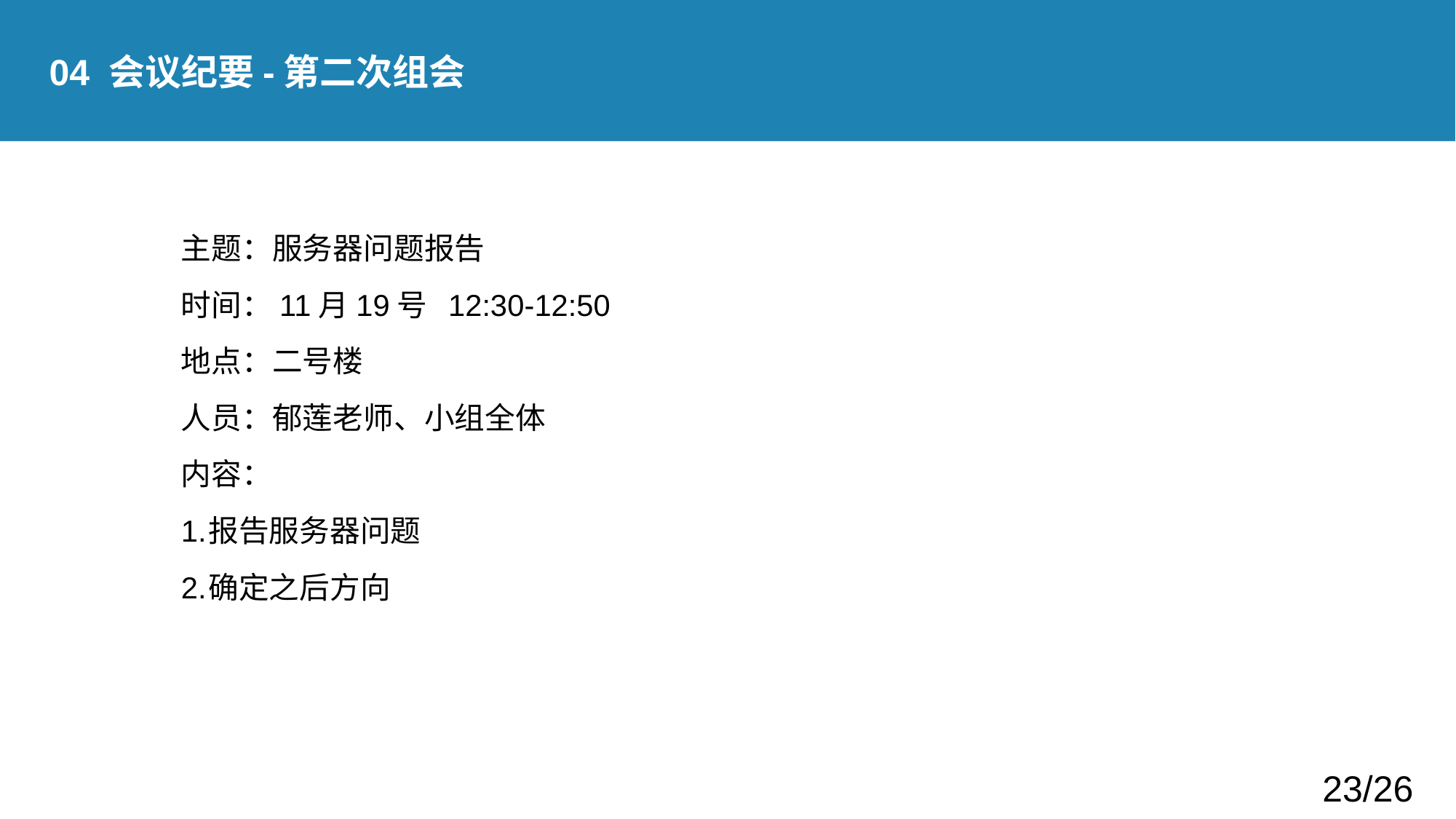

04 会议纪要-第二次组会
主题：服务器问题报告
时间：11月19号  12:30-12:50
地点：二号楼
人员：郁莲老师、小组全体
内容：
报告服务器问题
确定之后方向
23/26